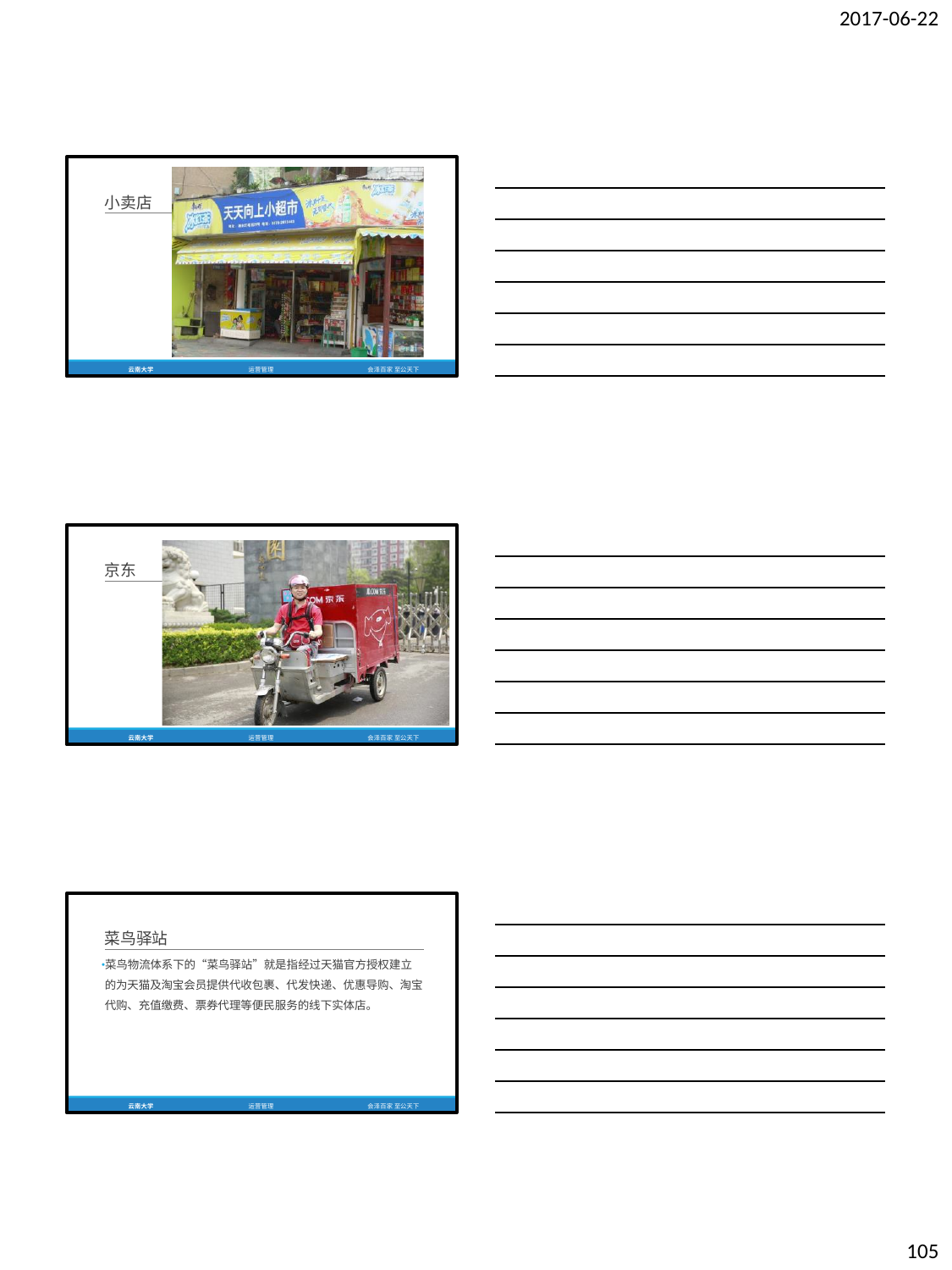

2017-06-22

小卖店

云南大学
运营管理
会泽百家 至公天下

京东

云南大学
运营管理
会泽百家 至公天下

菜鸟驿站
菜鸟物流体系下的“菜鸟驿站”就是指经过天猫官方授权建立 的为天猫及淘宝会员提供代收包裹、代发快递、优惠导购、淘宝 代购、充值缴费、票券代理等便民服务的线下实体店。

云南大学
运营管理
会泽百家 至公天下

105